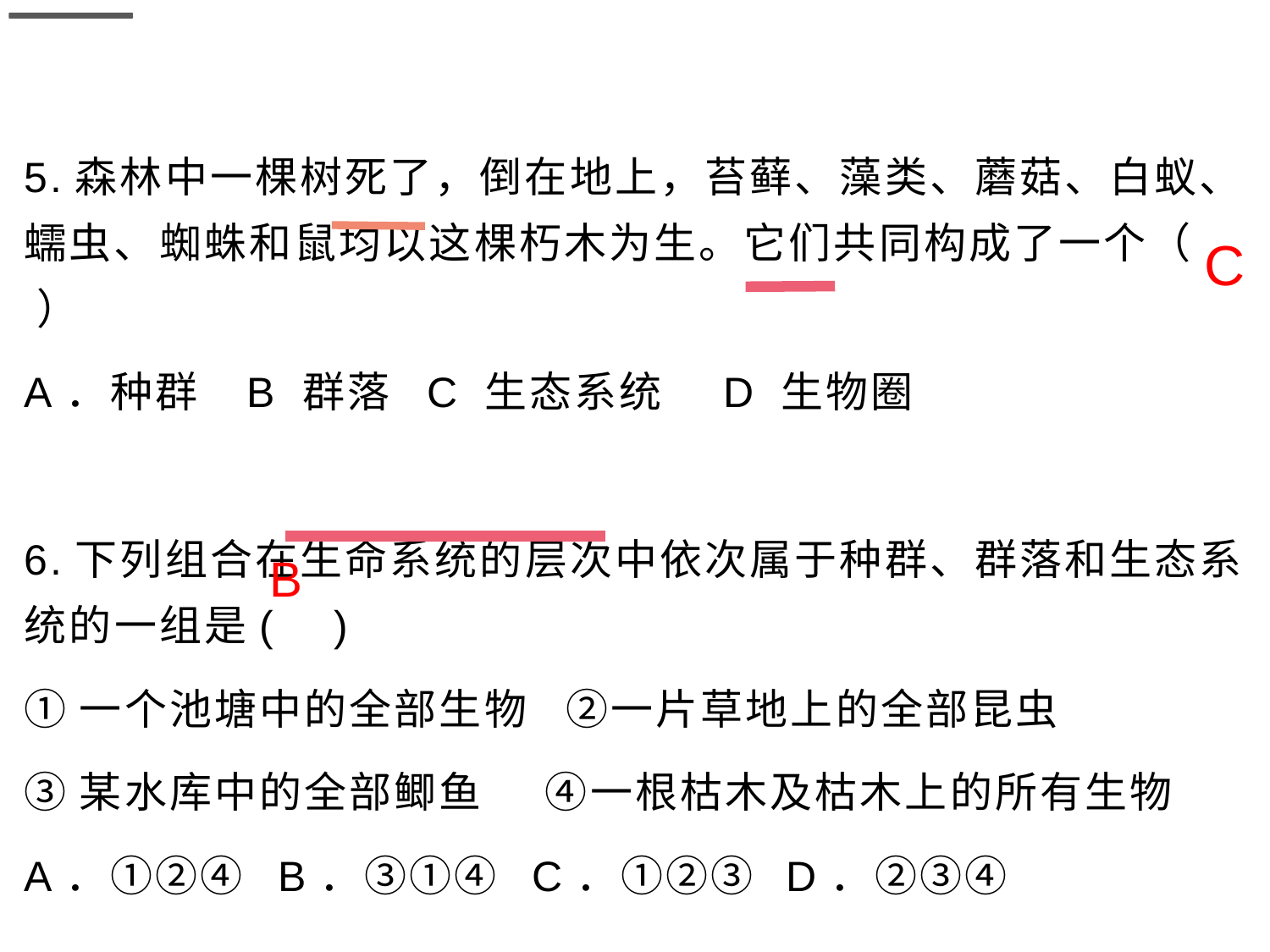

5.森林中一棵树死了，倒在地上，苔藓、藻类、蘑菇、白蚁、蠕虫、蜘蛛和鼠均以这棵朽木为生。它们共同构成了一个（   ）
A．种群   B 群落  C 生态系统    D 生物圈

6.下列组合在生命系统的层次中依次属于种群、群落和生态系统的一组是(    )
①一个池塘中的全部生物   ②一片草地上的全部昆虫
③某水库中的全部鲫鱼     ④一根枯木及枯木上的所有生物
A．①②④	B．③①④	C．①②③	D．②③④

C
B